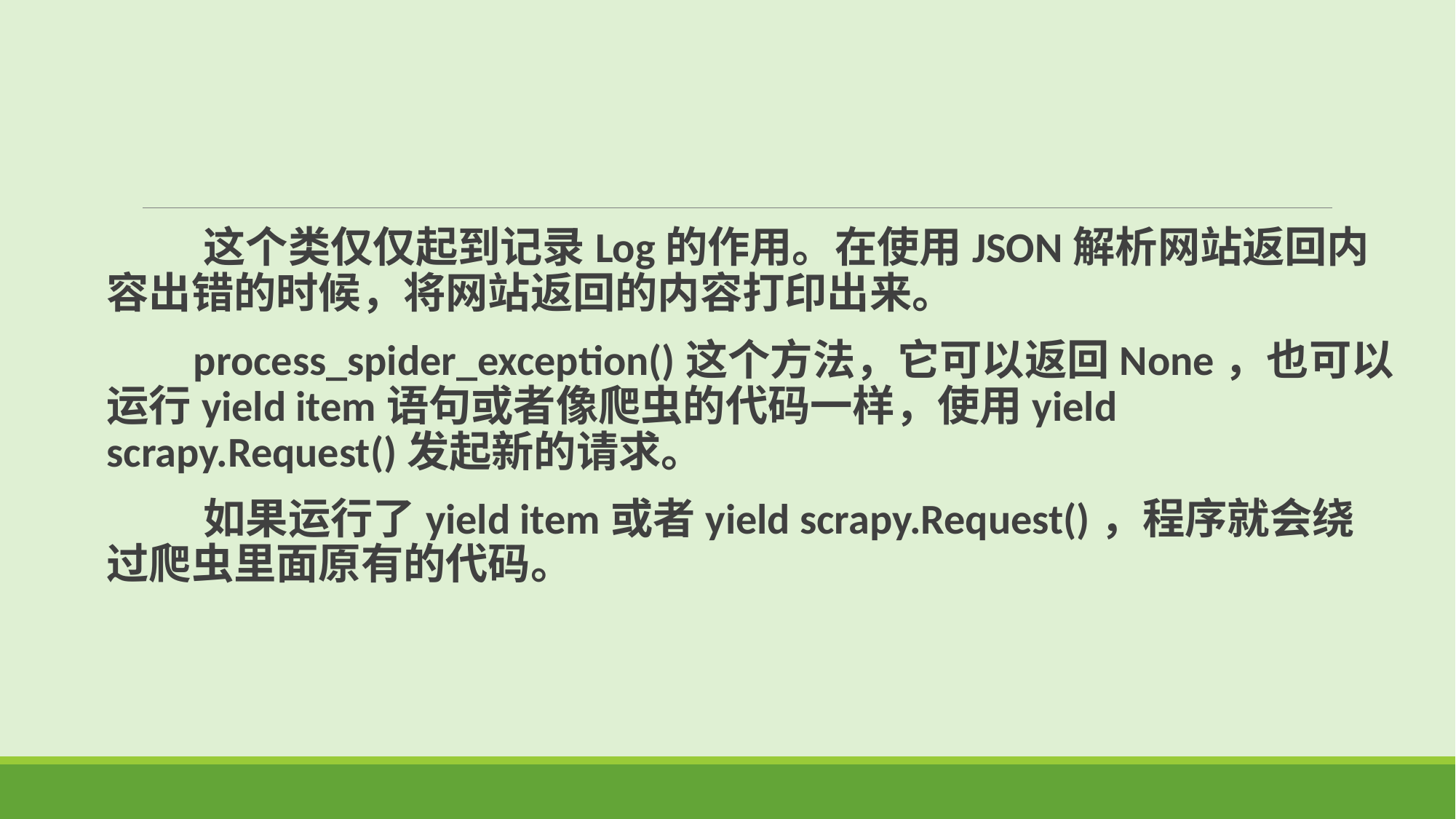

这个类仅仅起到记录Log的作用。在使用JSON解析网站返回内容出错的时候，将网站返回的内容打印出来。
         process_spider_exception()这个方法，它可以返回None，也可以运行yield item语句或者像爬虫的代码一样，使用yield scrapy.Request()发起新的请求。
         如果运行了yield item或者yield scrapy.Request()，程序就会绕过爬虫里面原有的代码。